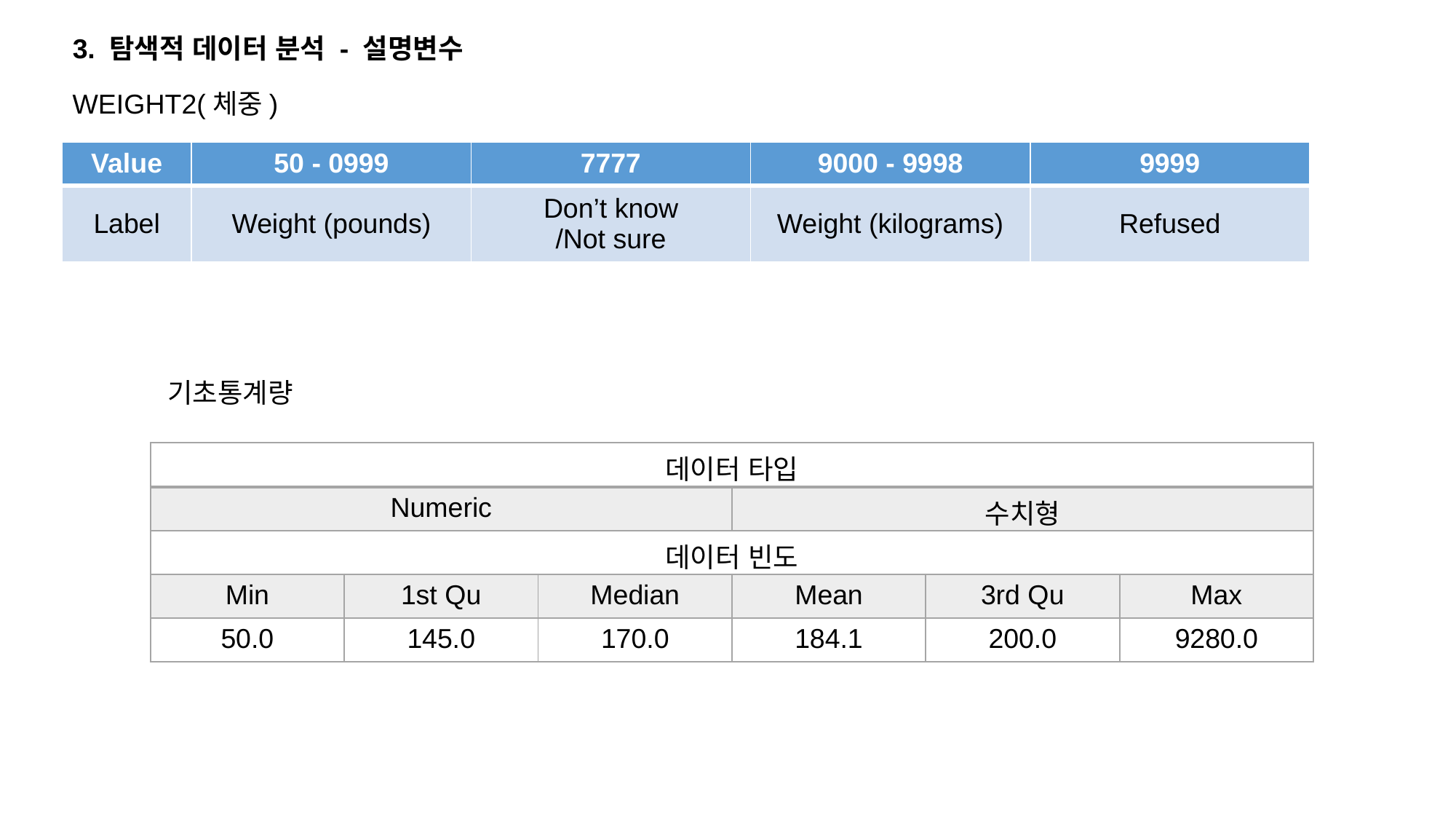

3. 탐색적 데이터 분석 - 설명변수
WEIGHT2(체중)
| Value | 50 - 0999 | 7777 | 9000 - 9998 | 9999 |
| --- | --- | --- | --- | --- |
| Label | Weight (pounds) | Don’t know /Not sure | Weight (kilograms) | Refused |
기초통계량
| 데이터 타입 |  |  |  |  |  |
| --- | --- | --- | --- | --- | --- |
| Numeric |  |  | 수치형 |  |  |
| 데이터 빈도 |  |  |  |  |  |
| Min | 1st Qu | Median | Mean | 3rd Qu | Max |
| 50.0 | 145.0 | 170.0 | 184.1 | 200.0 | 9280.0 |